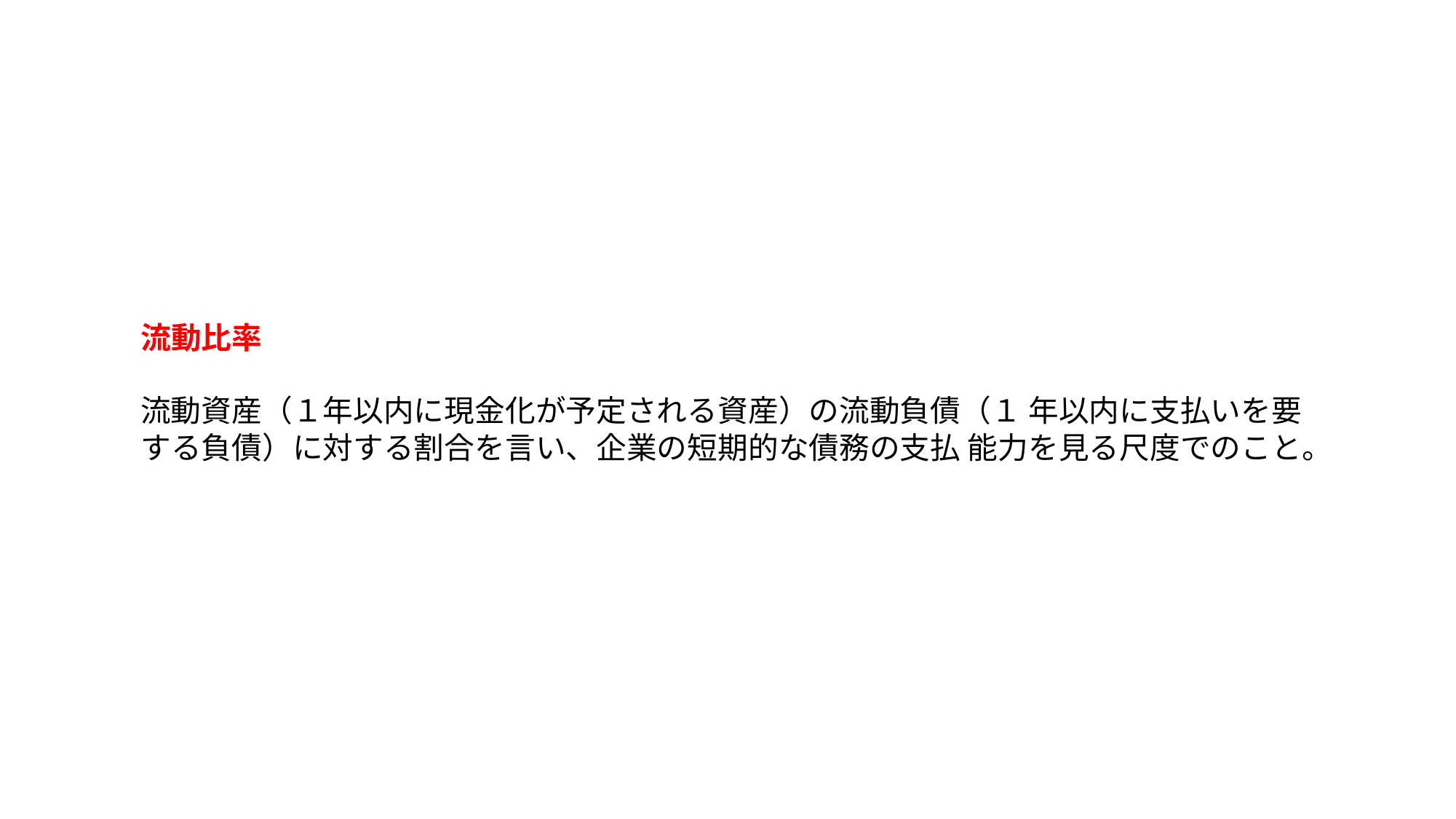

流動比率

流動資産（１年以内に現金化が予定される資産）の流動負債（１ 年以内に支払いを要する負債）に対する割合を言い、企業の短期的な債務の支払 能力を見る尺度でのこと。